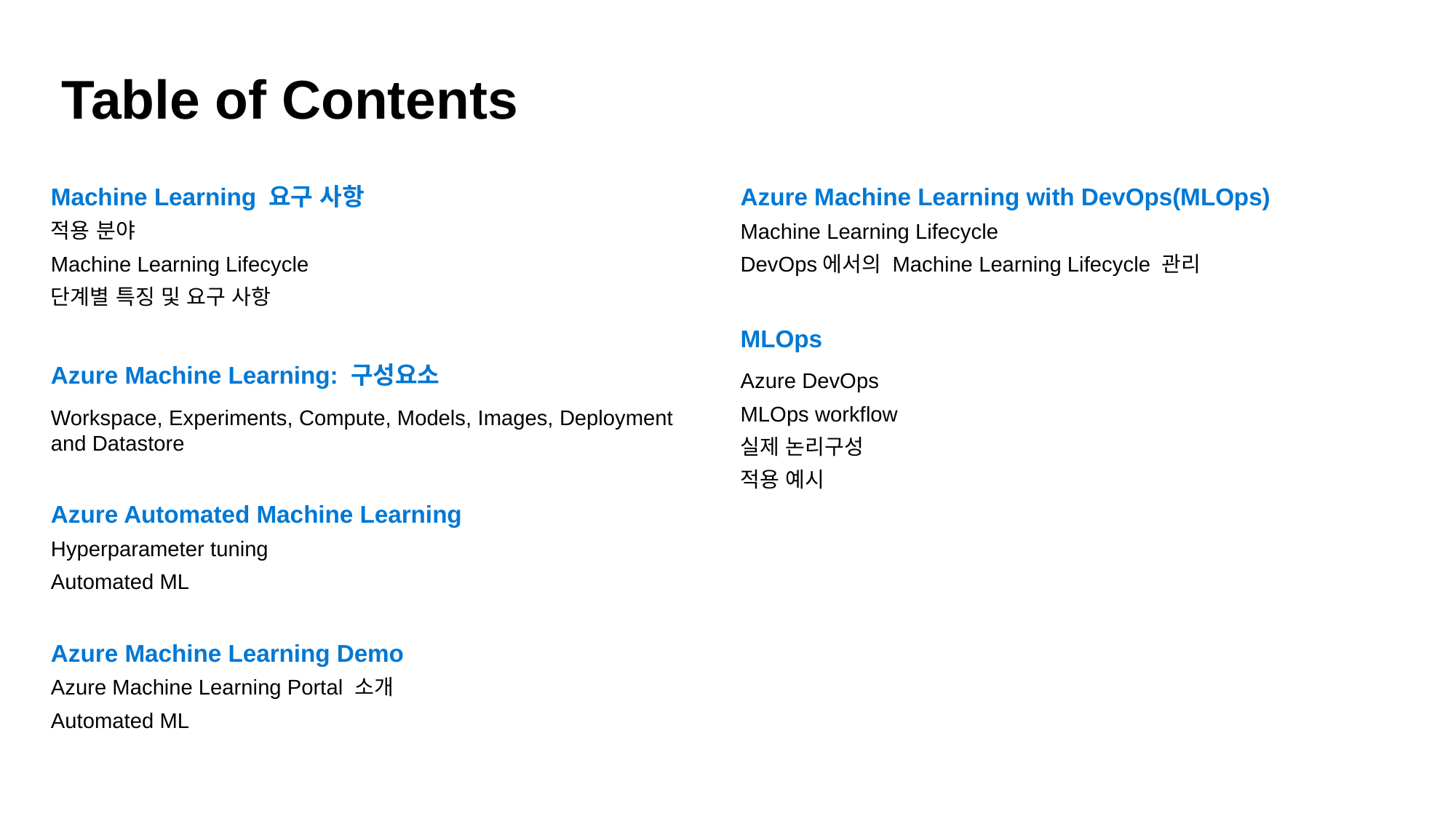

# Table of Contents
Machine Learning 요구 사항
적용 분야
Machine Learning Lifecycle
단계별 특징 및 요구 사항

Azure Machine Learning: 구성요소
Workspace, Experiments, Compute, Models, Images, Deployment and Datastore

Azure Automated Machine Learning
Hyperparameter tuning
Automated ML

Azure Machine Learning Demo
Azure Machine Learning Portal 소개
Automated ML
Azure Machine Learning with DevOps(MLOps)
Machine Learning Lifecycle
DevOps에서의 Machine Learning Lifecycle 관리

MLOps
Azure DevOps
MLOps workflow
실제 논리구성
적용 예시